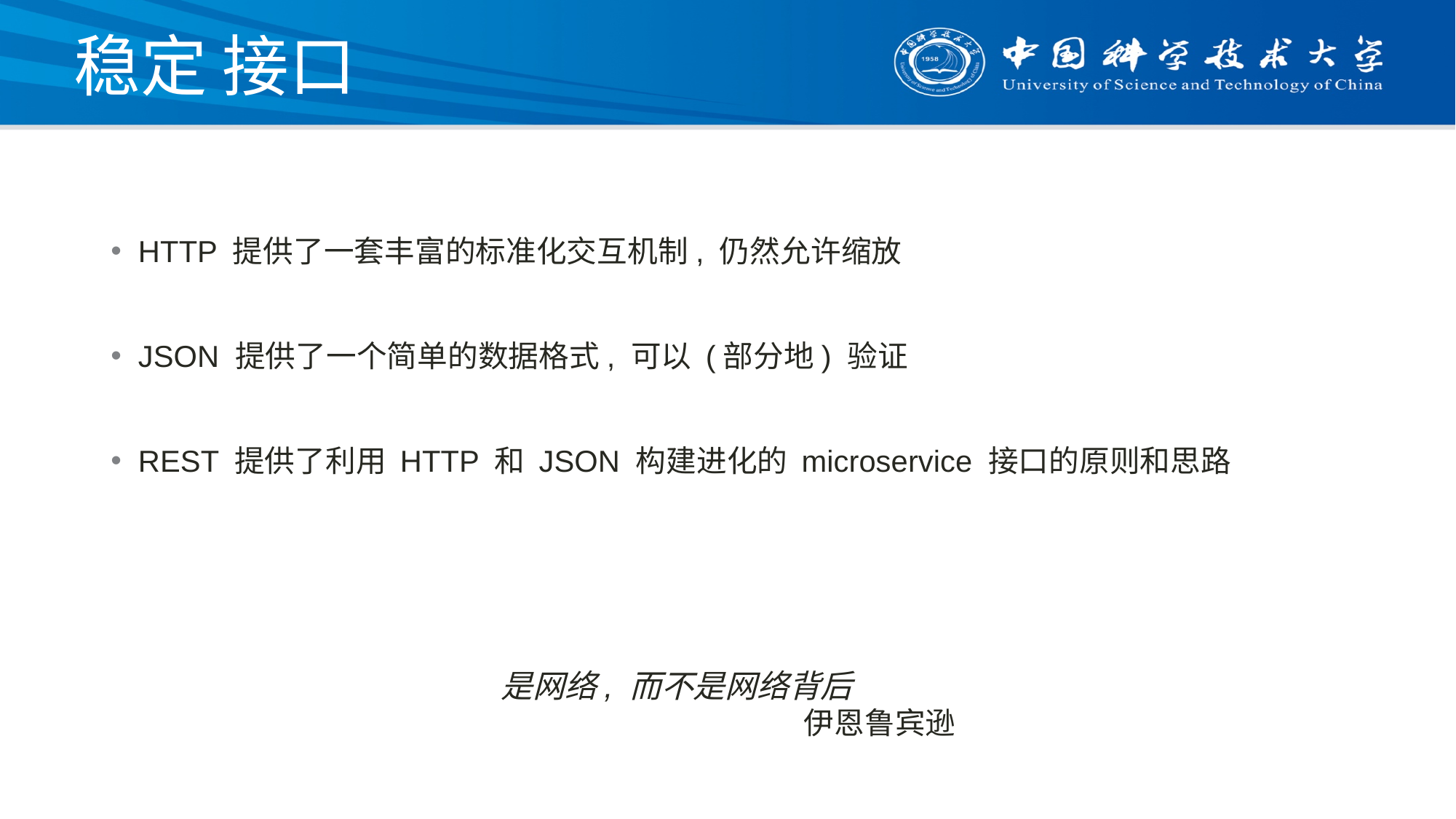

# 稳定 接口
HTTP 提供了一套丰富的标准化交互机制, 仍然允许缩放

JSON 提供了一个简单的数据格式, 可以 (部分地) 验证

REST 提供了利用 HTTP 和 JSON 构建进化的 microservice 接口的原则和思路
是网络, 而不是网络背后
伊恩鲁宾逊